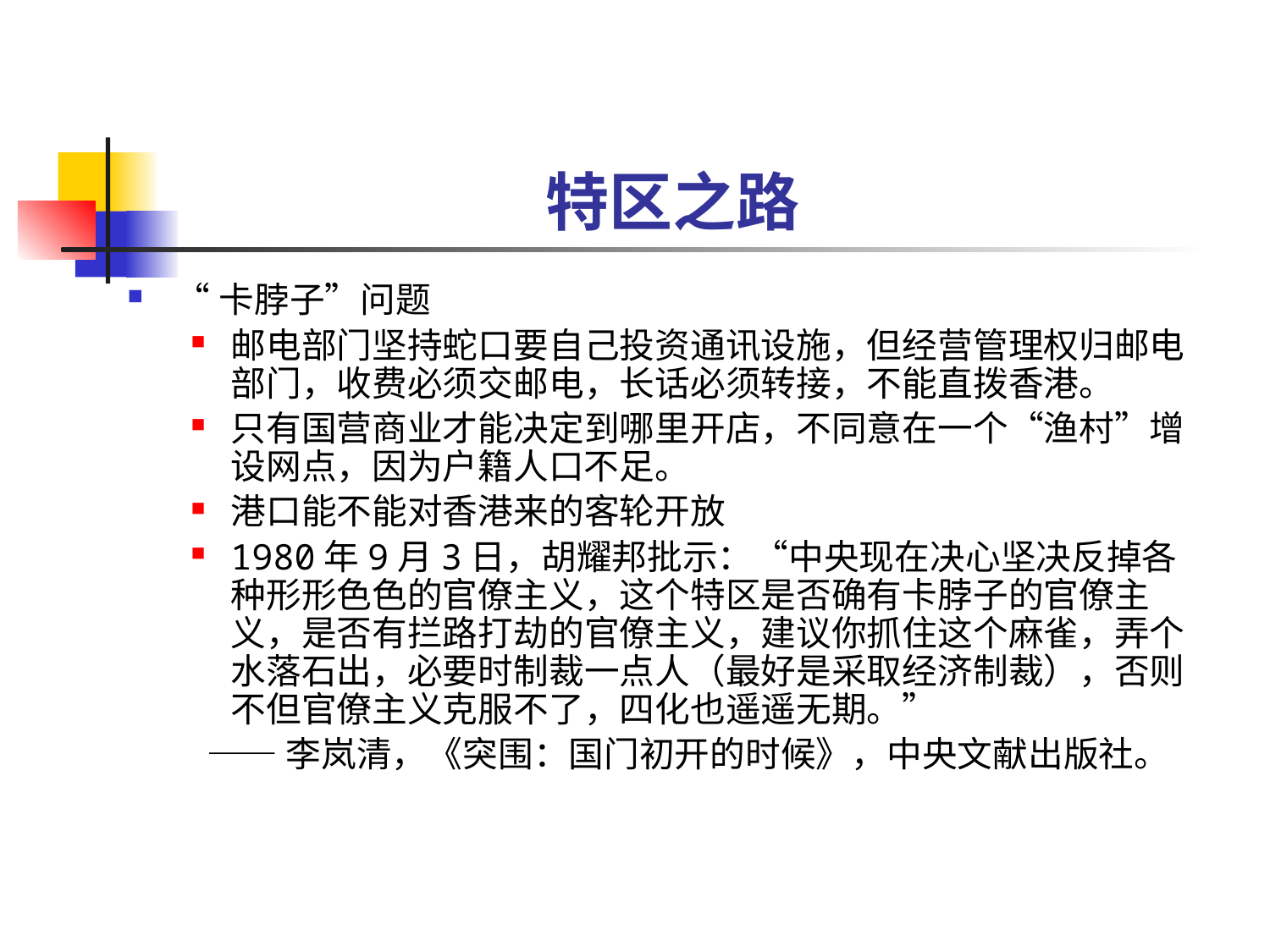

# 特区之路
“卡脖子”问题
邮电部门坚持蛇口要自己投资通讯设施，但经营管理权归邮电部门，收费必须交邮电，长话必须转接，不能直拨香港。
只有国营商业才能决定到哪里开店，不同意在一个“渔村”增设网点，因为户籍人口不足。
港口能不能对香港来的客轮开放
1980年9月3日，胡耀邦批示：“中央现在决心坚决反掉各种形形色色的官僚主义，这个特区是否确有卡脖子的官僚主义，是否有拦路打劫的官僚主义，建议你抓住这个麻雀，弄个水落石出，必要时制裁一点人（最好是采取经济制裁），否则不但官僚主义克服不了，四化也遥遥无期。”
  ——李岚清，《突围：国门初开的时候》，中央文献出版社。